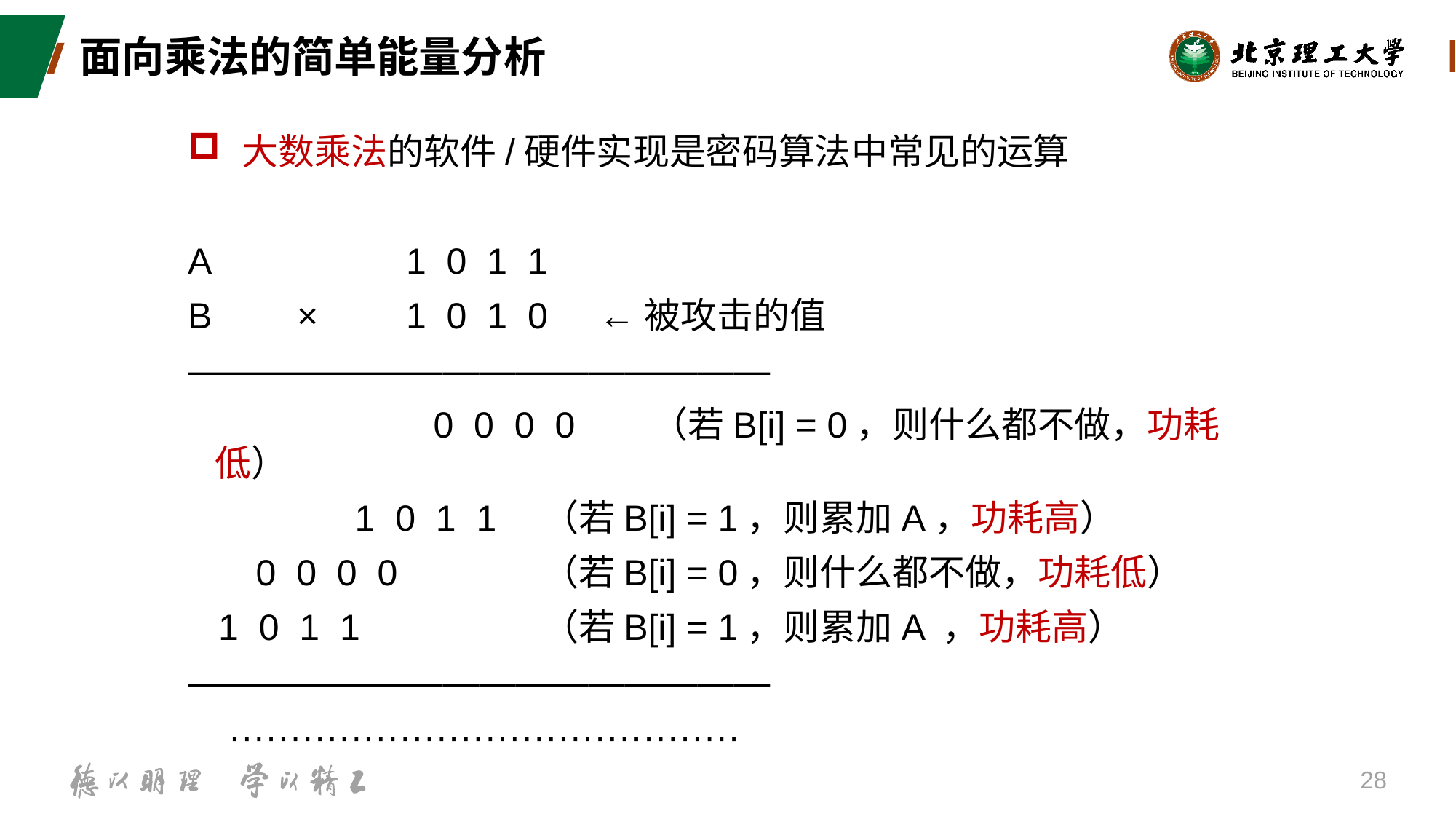

# 面向乘法的简单能量分析
大数乘法的软件/硬件实现是密码算法中常见的运算

A		1  0  1  1
B	×	1  0  1  0     ←被攻击的值
————————————————
			0  0  0  0	（若B[i] = 0，则什么都不做，功耗低）
		   1  0  1  1	（若B[i] = 1，则累加A，功耗高）
	    0  0  0  0 		（若B[i] = 0，则什么都不做，功耗低）
   1  0  1  1		（若B[i] = 1，则累加A ，功耗高）
————————————————
    ··········································